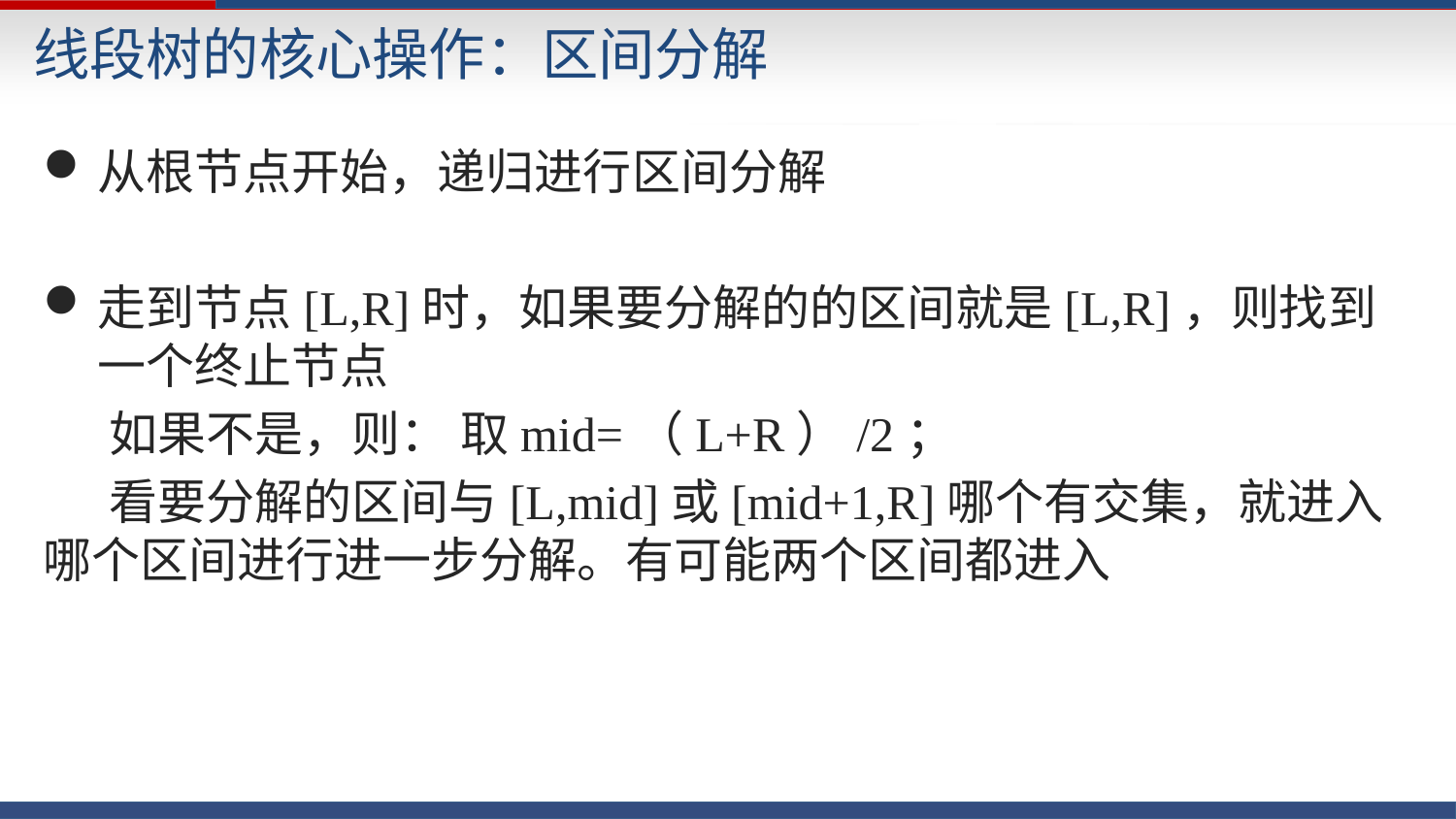

线段树的核心操作：区间分解
从根节点开始，递归进行区间分解

走到节点[L,R]时，如果要分解的的区间就是[L,R]，则找到一个终止节点
     如果不是，则： 取mid=（L+R）/2；
     看要分解的区间与[L,mid]或[mid+1,R]哪个有交集，就进入哪个区间进行进一步分解。有可能两个区间都进入